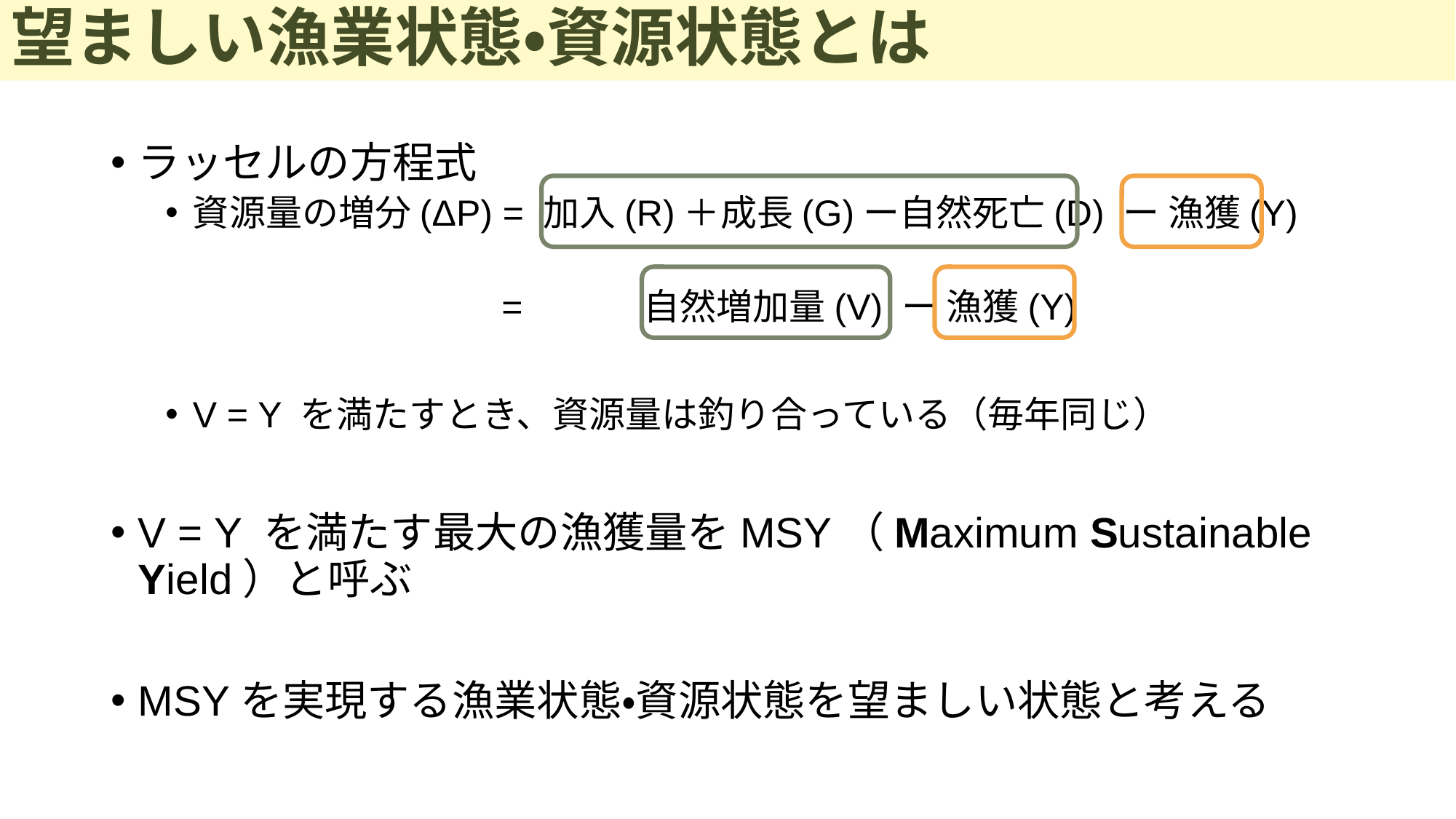

# 望ましい漁業状態・資源状態とは
ラッセルの方程式
資源量の増分(ΔP) = 加入(R)＋成長(G)ー自然死亡(D) ー 漁獲(Y)

                                 =           自然増加量(V) ー 漁獲(Y)

V = Y を満たすとき、資源量は釣り合っている（毎年同じ）

V = Y を満たす最大の漁獲量をMSY（Maximum Sustainable Yield）と呼ぶ

MSYを実現する漁業状態・資源状態を望ましい状態と考える